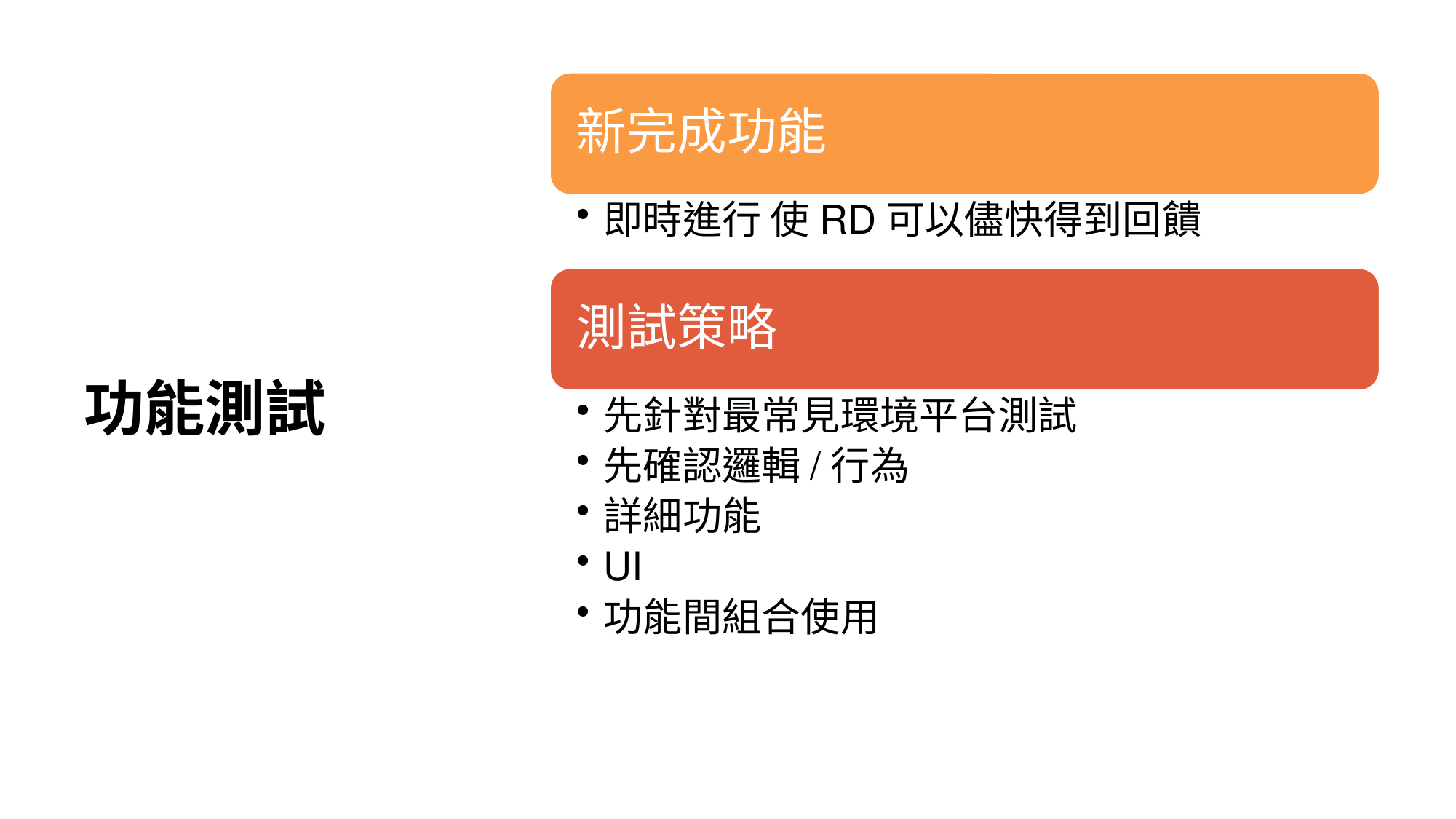

# 功能測試
新完成功能
即時進行 使RD可以儘快得到回饋
測試策略
先針對最常見環境平台測試
先確認邏輯/行為
詳細功能
UI
功能間組合使用